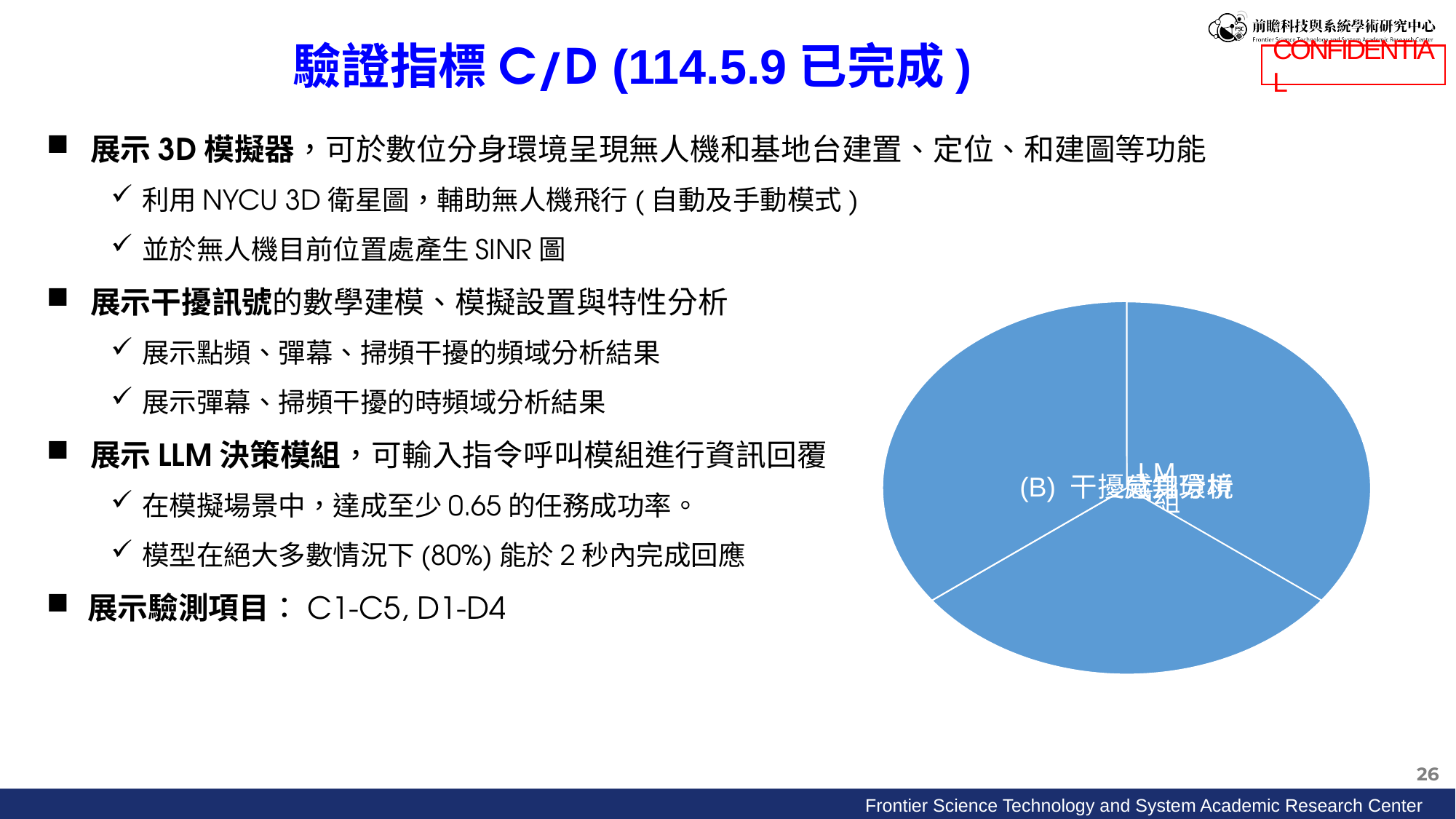

驗證指標C/D (114.5.9已完成)
展示3D模擬器，可於數位分身環境呈現無人機和基地台建置、定位、和建圖等功能
利用NYCU 3D衛星圖，輔助無人機飛行(自動及手動模式)
並於無人機目前位置處產生SINR圖
展示干擾訊號的數學建模、模擬設置與特性分析
展示點頻、彈幕、掃頻干擾的頻域分析結果
展示彈幕、掃頻干擾的時頻域分析結果
展示LLM決策模組，可輸入指令呼叫模組進行資訊回覆
在模擬場景中，達成至少0.65的任務成功率。
模型在絕大多數情況下(80%)能於2秒內完成回應
展示驗測項目：C1-C5, D1-D4
(C) LLM
決策模組
(A) 數位分身環境
(B) 干擾感知分析